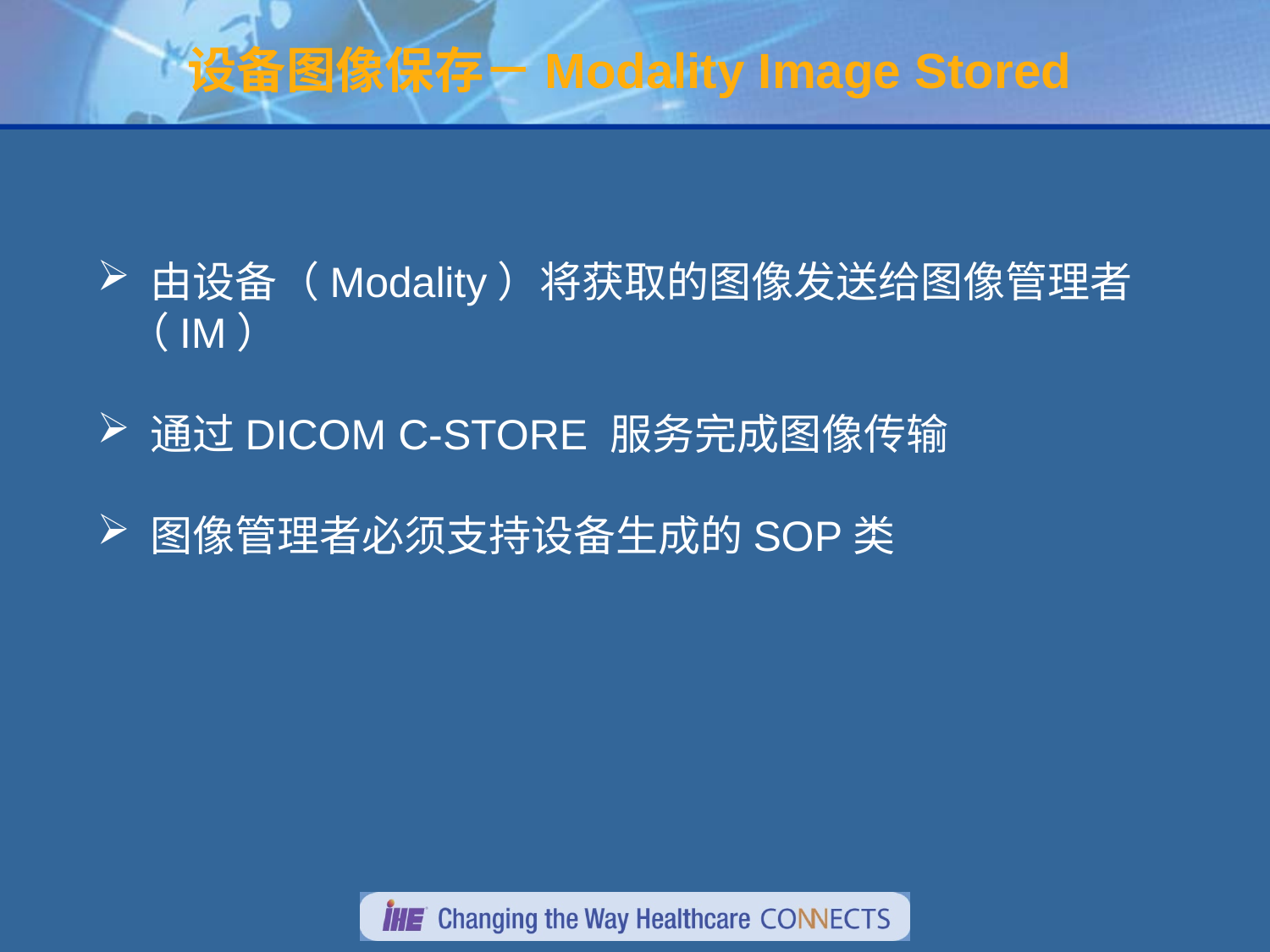

# 设备图像保存－Modality Image Stored
 由设备（Modality）将获取的图像发送给图像管理者（IM）

 通过DICOM C-STORE 服务完成图像传输

 图像管理者必须支持设备生成的SOP类